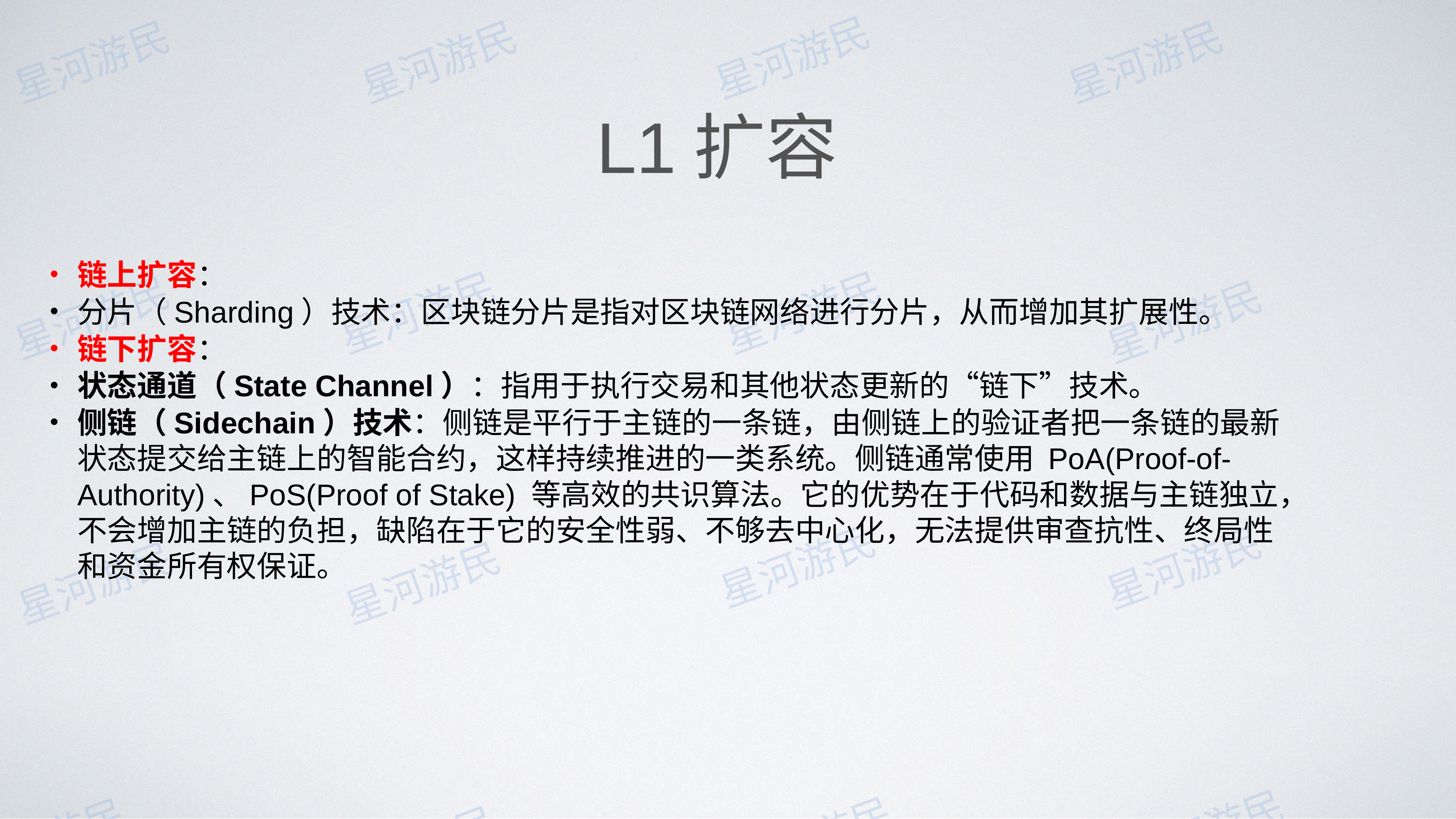

# L1扩容
链上扩容：
分片（Sharding）技术：区块链分片是指对区块链网络进行分片，从而增加其扩展性。
链下扩容：
状态通道（State Channel）：指用于执行交易和其他状态更新的“链下”技术。
侧链（Sidechain）技术：侧链是平行于主链的一条链，由侧链上的验证者把一条链的最新状态提交给主链上的智能合约，这样持续推进的一类系统。侧链通常使用 PoA(Proof-of-Authority)、PoS(Proof of Stake) 等高效的共识算法。它的优势在于代码和数据与主链独立，不会增加主链的负担，缺陷在于它的安全性弱、不够去中心化，无法提供审查抗性、终局性和资金所有权保证。